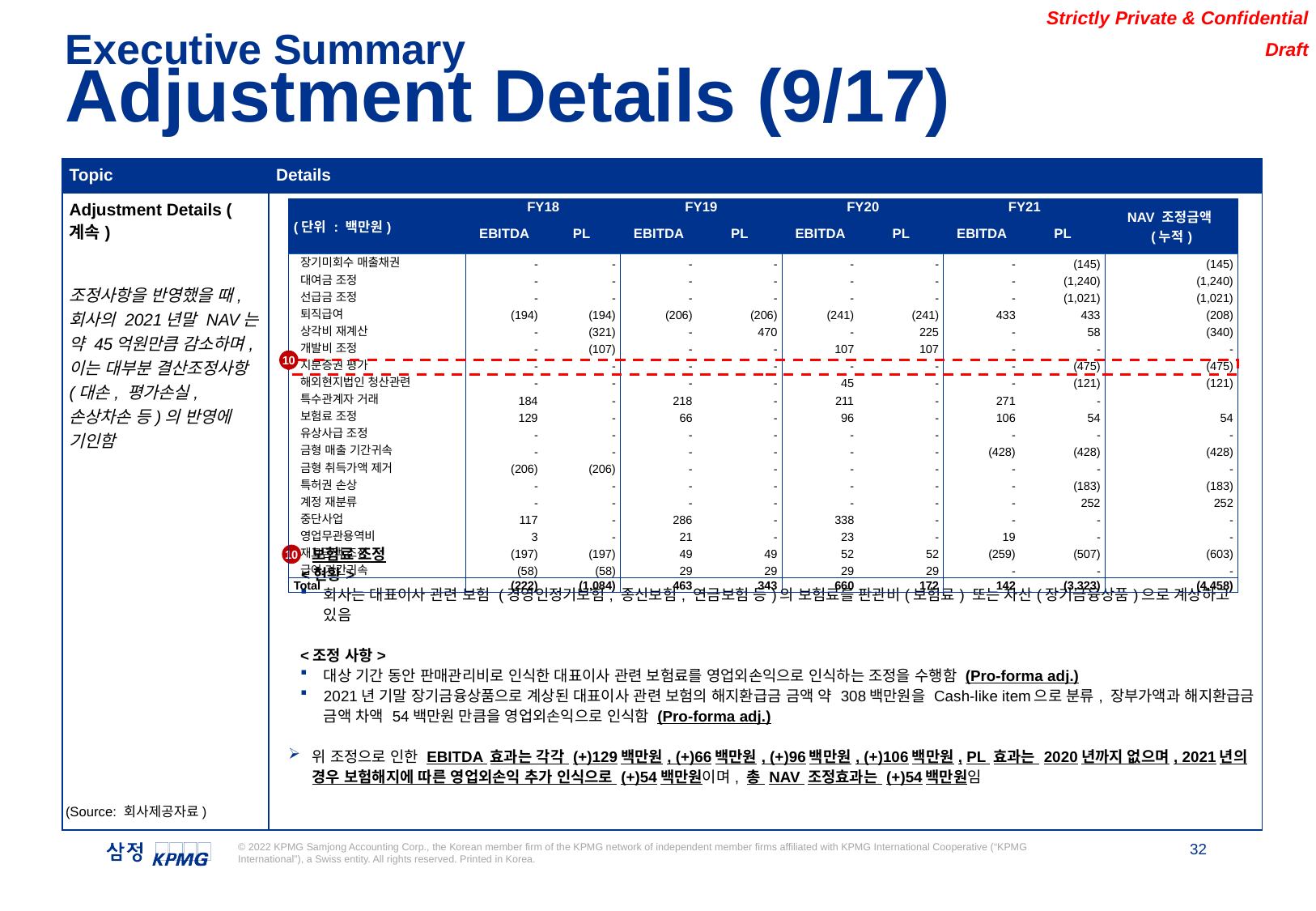

Executive Summary
Adjustment Details (9/17)
| Topic | Details |
| --- | --- |
| Adjustment Details (계속) 조정사항을 반영했을 때, 회사의 2021년말 NAV는 약 45억원만큼 감소하며, 이는 대부분 결산조정사항(대손, 평가손실, 손상차손 등)의 반영에 기인함 | 보험료 조정 <현황> 회사는 대표이사 관련 보험 (경영인정기보험, 종신보험, 연금보험 등)의 보험료를 판관비(보험료) 또는 자산(장기금융상품)으로 계상하고 있음 <조정 사항> 대상 기간 동안 판매관리비로 인식한 대표이사 관련 보험료를 영업외손익으로 인식하는 조정을 수행함 (Pro-forma adj.) 2021년 기말 장기금융상품으로 계상된 대표이사 관련 보험의 해지환급금 금액 약 308백만원을 Cash-like item으로 분류, 장부가액과 해지환급금 금액 차액 54백만원 만큼을 영업외손익으로 인식함 (Pro-forma adj.) 위 조정으로 인한 EBITDA 효과는 각각 (+)129백만원, (+)66백만원, (+)96백만원, (+)106백만원, PL 효과는 2020년까지 없으며, 2021년의 경우 보험해지에 따른 영업외손익 추가 인식으로 (+)54백만원이며, 총 NAV 조정효과는 (+)54백만원임 |
| (단위 : 백만원) | FY18 |  | FY19 |  | FY20 |  | FY21 |  | NAV 조정금액 (누적) |
| --- | --- | --- | --- | --- | --- | --- | --- | --- | --- |
|  | EBITDA | PL | EBITDA | PL | EBITDA | PL | EBITDA | PL |  |
| 장기미회수 매출채권 | - | - | - | - | - | - | - | (145) | (145) |
| 대여금 조정 | - | - | - | - | - | - | - | (1,240) | (1,240) |
| 선급금 조정 | - | - | - | - | - | - | - | (1,021) | (1,021) |
| 퇴직급여 | (194) | (194) | (206) | (206) | (241) | (241) | 433 | 433 | (208) |
| 상각비 재계산 | - | (321) | - | 470 | - | 225 | - | 58 | (340) |
| 개발비 조정 | - | (107) | - | - | 107 | 107 | - | - | - |
| 지분증권 평가 | - | - | - | - | - | - | - | (475) | (475) |
| 해외현지법인 청산관련 | - | - | - | - | 45 | - | - | (121) | (121) |
| 특수관계자 거래 | 184 | - | 218 | - | 211 | - | 271 | - |  |
| 보험료 조정 | 129 | - | 66 | - | 96 | - | 106 | 54 | 54 |
| 유상사급 조정 | - | - | - | - | - | - | - | - | - |
| 금형 매출 기간귀속 | - | - | - | - | - | - | (428) | (428) | (428) |
| 금형 취득가액 제거 | (206) | (206) | - | - | - | - | - | - | - |
| 특허권 손상 | - | - | - | - | - | - | - | (183) | (183) |
| 계정 재분류 | - | - | - | - | - | - | - | 252 | 252 |
| 중단사업 | 117 | - | 286 | - | 338 | - | - | - | - |
| 영업무관용역비 | 3 | - | 21 | - | 23 | - | 19 | - | - |
| 재고금액 조정 | (197) | (197) | 49 | 49 | 52 | 52 | (259) | (507) | (603) |
| 급여 기간귀속 | (58) | (58) | 29 | 29 | 29 | 29 | - | - | - |
| Total | (222) | (1,084) | 463 | 343 | 660 | 172 | 142 | (3,323) | (4,458) |

10

10
(Source: 회사제공자료)